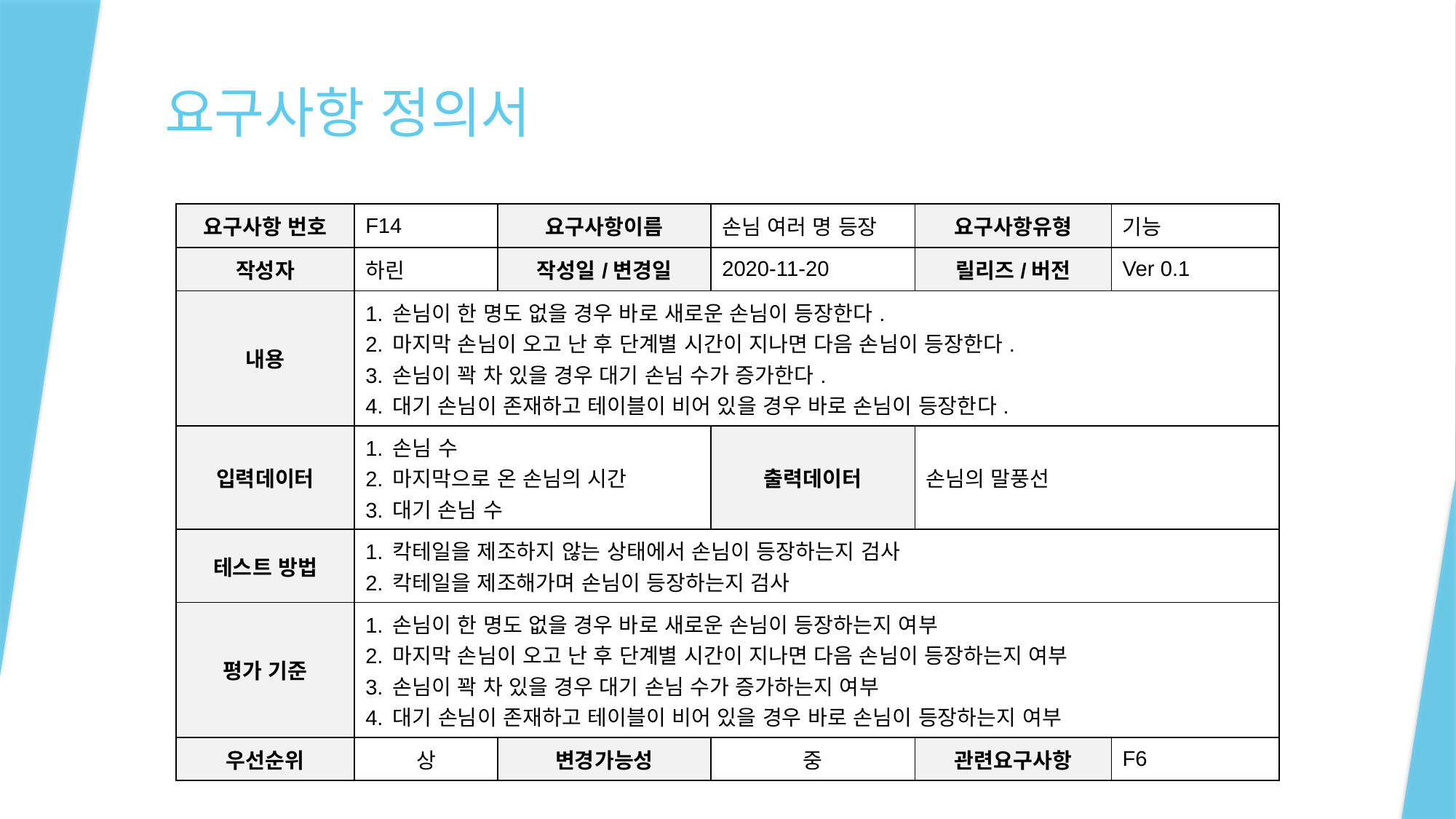

# 요구사항 정의서
| 요구사항 번호 | F14 | 요구사항이름 | 손님 여러 명 등장 | 요구사항유형 | 기능 |
| --- | --- | --- | --- | --- | --- |
| 작성자 | 하린 | 작성일/변경일 | 2020-11-20 | 릴리즈/버전 | Ver 0.1 |
| 내용 | 손님이 한 명도 없을 경우 바로 새로운 손님이 등장한다. 마지막 손님이 오고 난 후 단계별 시간이 지나면 다음 손님이 등장한다. 손님이 꽉 차 있을 경우 대기 손님 수가 증가한다. 대기 손님이 존재하고 테이블이 비어 있을 경우 바로 손님이 등장한다. |  |  |  |  |
| 입력데이터 | 손님 수 마지막으로 온 손님의 시간 대기 손님 수 |  | 출력데이터 | 손님의 말풍선 |  |
| 테스트 방법 | 칵테일을 제조하지 않는 상태에서 손님이 등장하는지 검사 칵테일을 제조해가며 손님이 등장하는지 검사 |  |  |  |  |
| 평가 기준 | 손님이 한 명도 없을 경우 바로 새로운 손님이 등장하는지 여부 마지막 손님이 오고 난 후 단계별 시간이 지나면 다음 손님이 등장하는지 여부 손님이 꽉 차 있을 경우 대기 손님 수가 증가하는지 여부 대기 손님이 존재하고 테이블이 비어 있을 경우 바로 손님이 등장하는지 여부 |  |  |  |  |
| 우선순위 | 상 | 변경가능성 | 중 | 관련요구사항 | F6 |